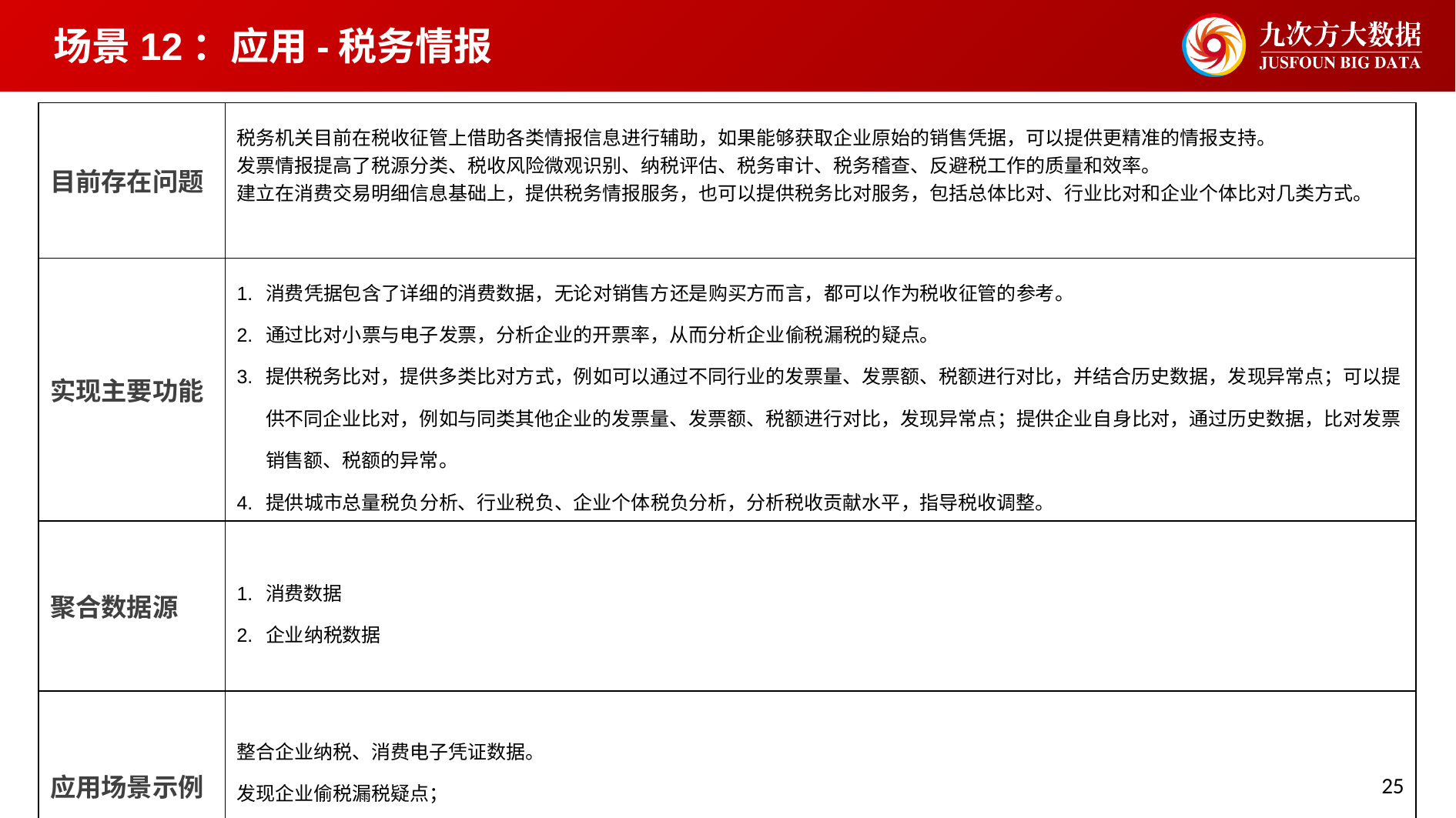

场景12：应用-税务情报
| 目前存在问题 | 税务机关目前在税收征管上借助各类情报信息进行辅助，如果能够获取企业原始的销售凭据，可以提供更精准的情报支持。 发票情报提高了税源分类、税收风险微观识别、纳税评估、税务审计、税务稽查、反避税工作的质量和效率。 建立在消费交易明细信息基础上，提供税务情报服务，也可以提供税务比对服务，包括总体比对、行业比对和企业个体比对几类方式。 |
| --- | --- |
| 实现主要功能 | 消费凭据包含了详细的消费数据，无论对销售方还是购买方而言，都可以作为税收征管的参考。 通过比对小票与电子发票，分析企业的开票率，从而分析企业偷税漏税的疑点。 提供税务比对，提供多类比对方式，例如可以通过不同行业的发票量、发票额、税额进行对比，并结合历史数据，发现异常点；可以提供不同企业比对，例如与同类其他企业的发票量、发票额、税额进行对比，发现异常点；提供企业自身比对，通过历史数据，比对发票销售额、税额的异常。 提供城市总量税负分析、行业税负、企业个体税负分析，分析税收贡献水平，指导税收调整。 |
| 聚合数据源 | 消费数据 企业纳税数据 |
| 应用场景示例 | 整合企业纳税、消费电子凭证数据。 发现企业偷税漏税疑点； 发现企业与同类企业缴税异常点；发现行业与其他行业缴税异常；发现城市整体缴税异常。 |
25